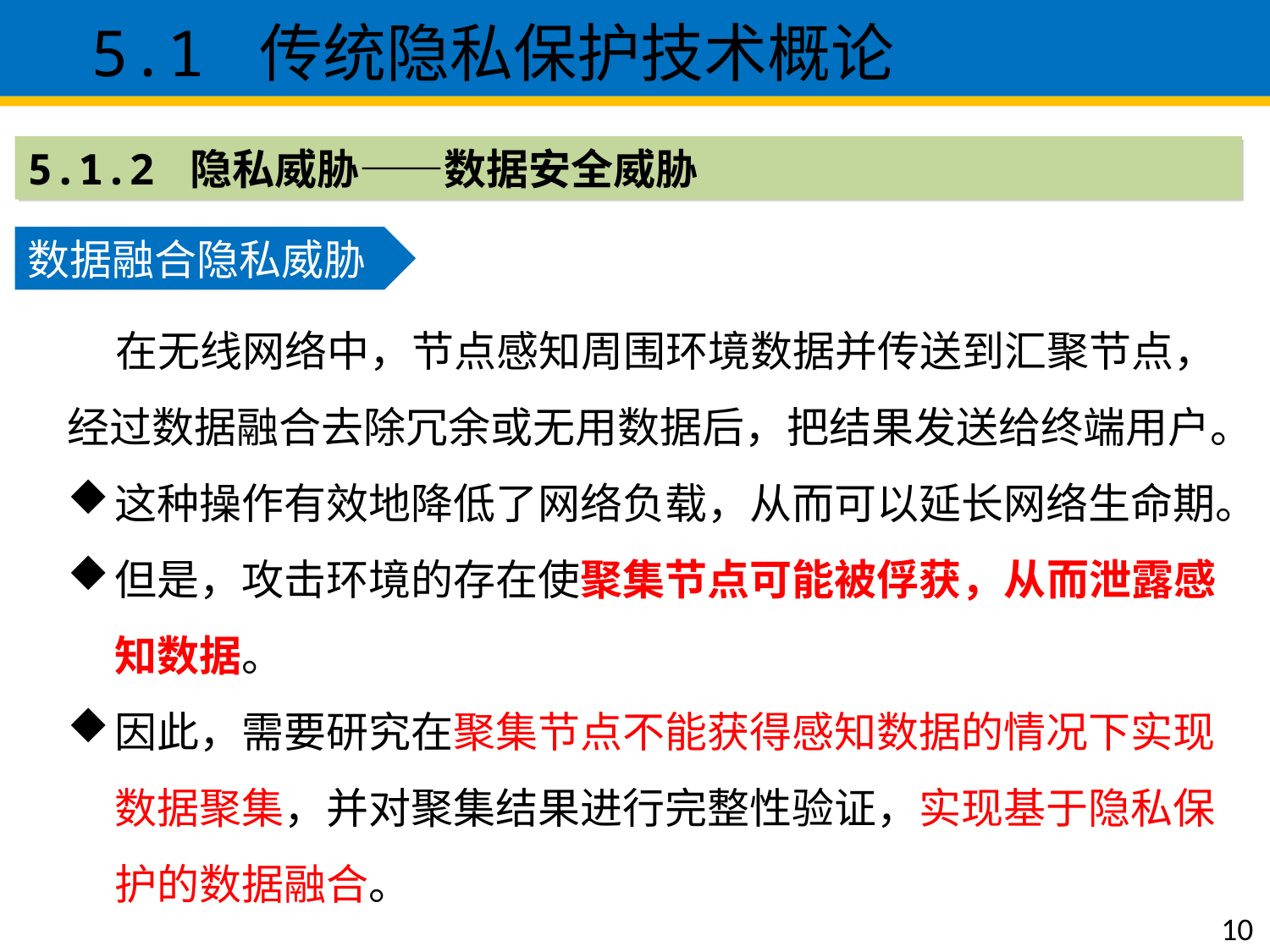

5.1 传统隐私保护技术概论
5.1.2 隐私威胁——数据安全威胁

数据融合隐私威胁
    在无线网络中，节点感知周围环境数据并传送到汇聚节点，经过数据融合去除冗余或无用数据后，把结果发送给终端用户。
这种操作有效地降低了网络负载，从而可以延长网络生命期。
但是，攻击环境的存在使聚集节点可能被俘获，从而泄露感知数据。
因此，需要研究在聚集节点不能获得感知数据的情况下实现数据聚集，并对聚集结果进行完整性验证，实现基于隐私保护的数据融合。
发布
10